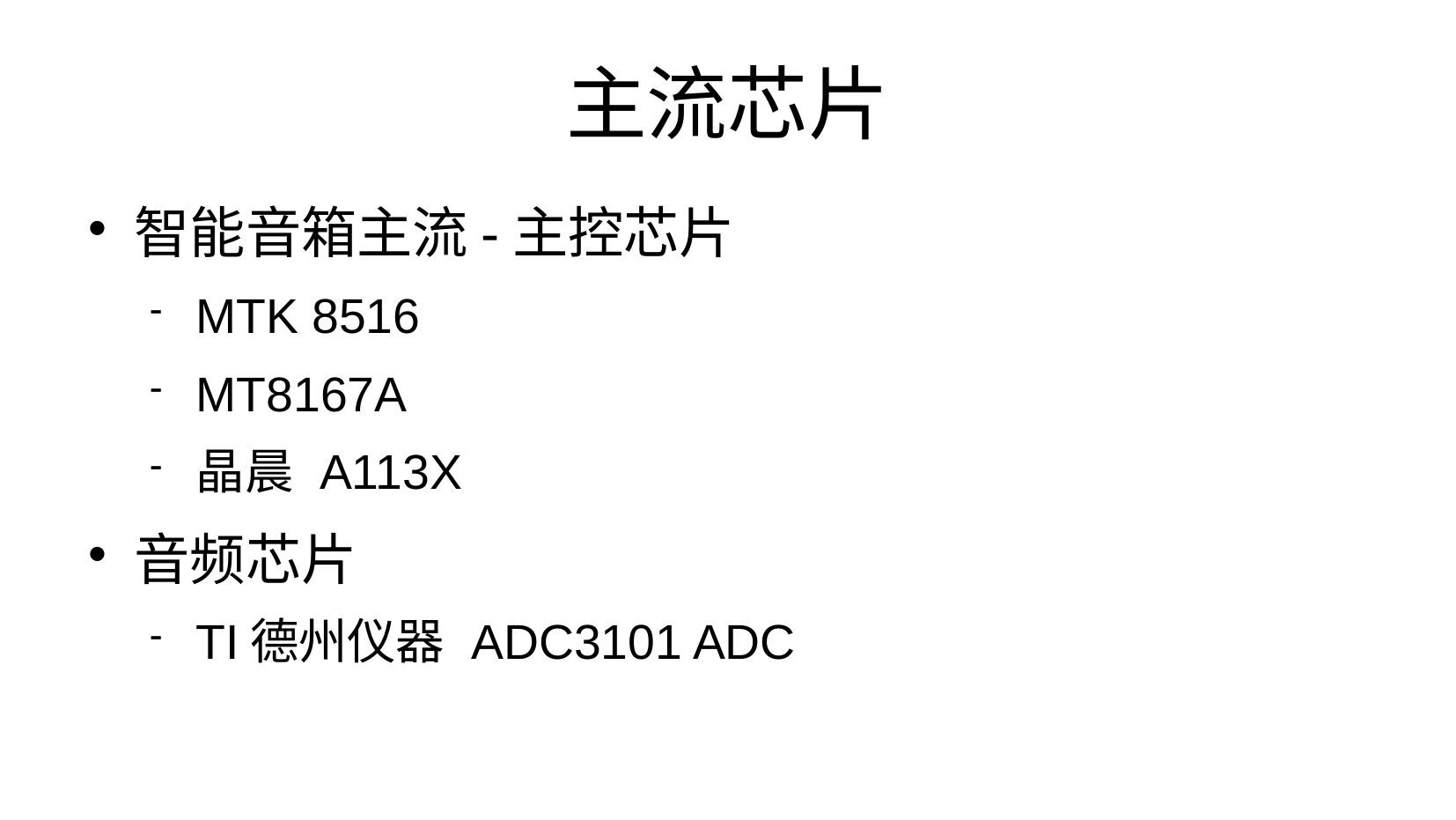

主流芯片
智能音箱主流-主控芯片
MTK 8516
MT8167A
晶晨 A113X
音频芯片
TI德州仪器 ADC3101 ADC